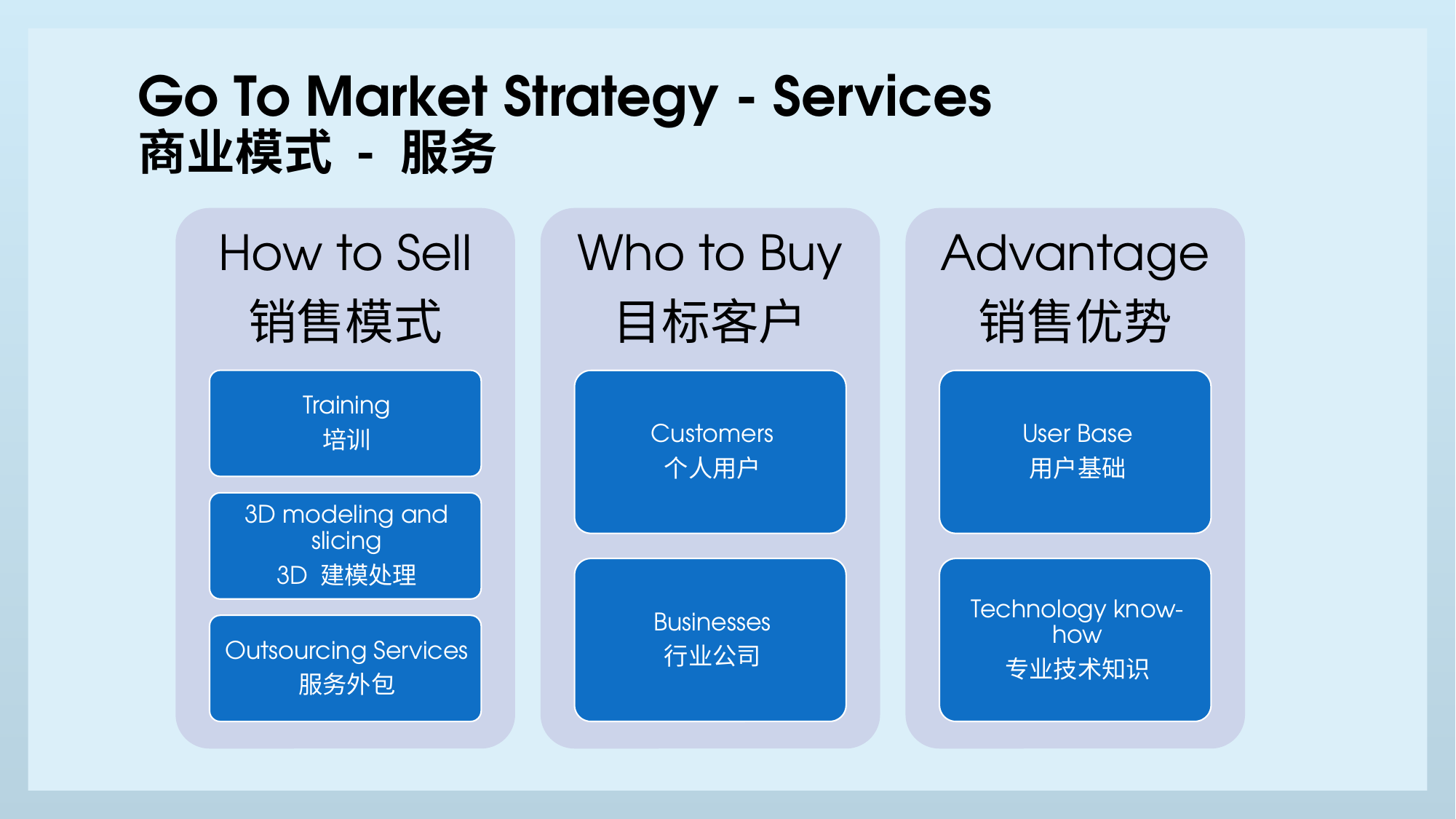

Go To Market Strategy - Services
商业模式 - 服务
How to Sell
销售模式
Training
培训
3D modeling and slicing
3D 建模处理
Outsourcing Services
服务外包
Who to Buy
目标客户
Customers
个人用户
Businesses
行业公司
Advantage
销售优势
User Base
用户基础
Technology know-how
专业技术知识